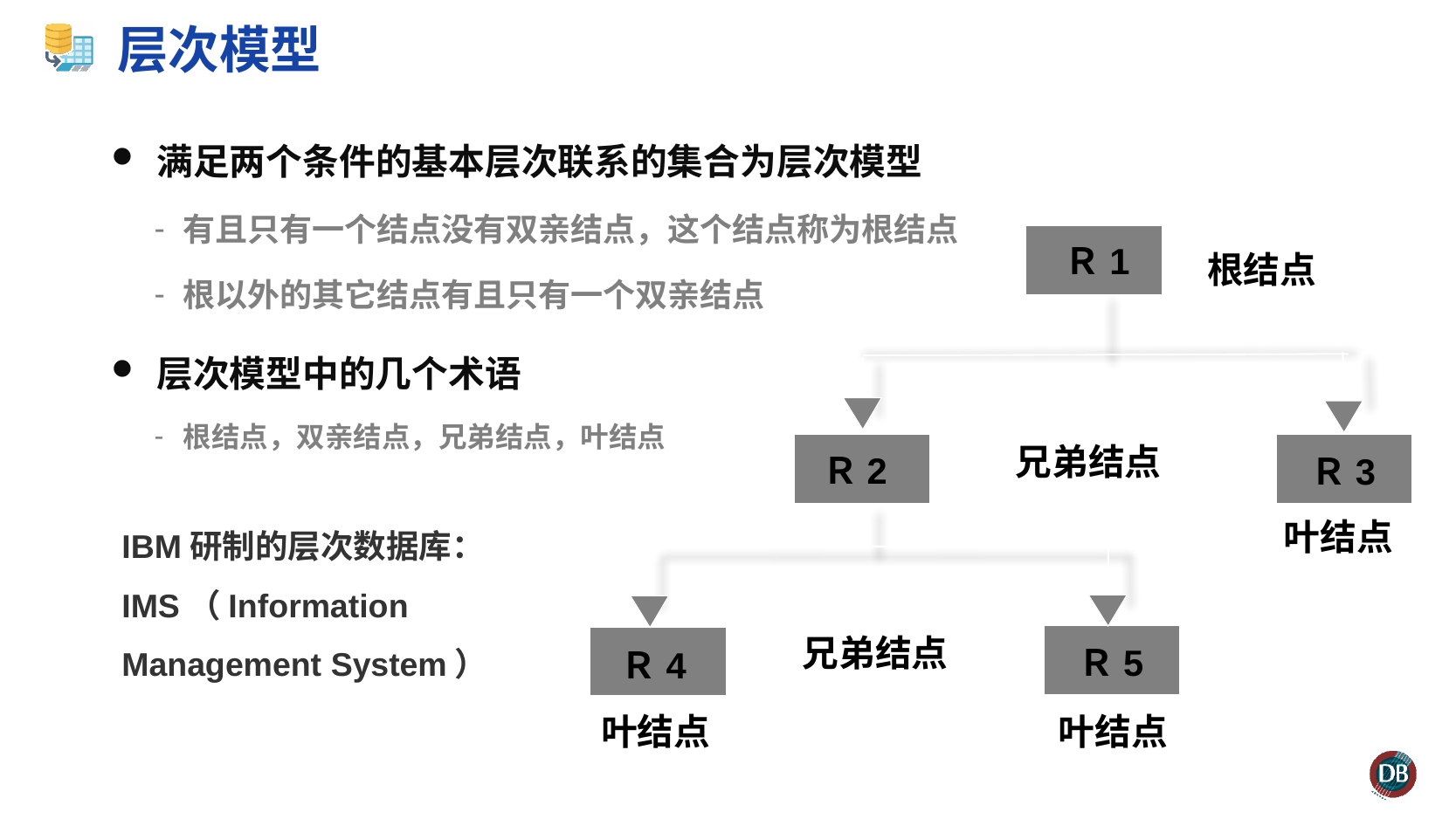

# 层次模型
满足两个条件的基本层次联系的集合为层次模型
有且只有一个结点没有双亲结点，这个结点称为根结点
根以外的其它结点有且只有一个双亲结点
层次模型中的几个术语
根结点，双亲结点，兄弟结点，叶结点

Ｒ1
根结点

兄弟结点

Ｒ2
Ｒ3

叶结点

兄弟结点

Ｒ5
Ｒ4

叶结点
叶结点
IBM研制的层次数据库：IMS（Information Management System）